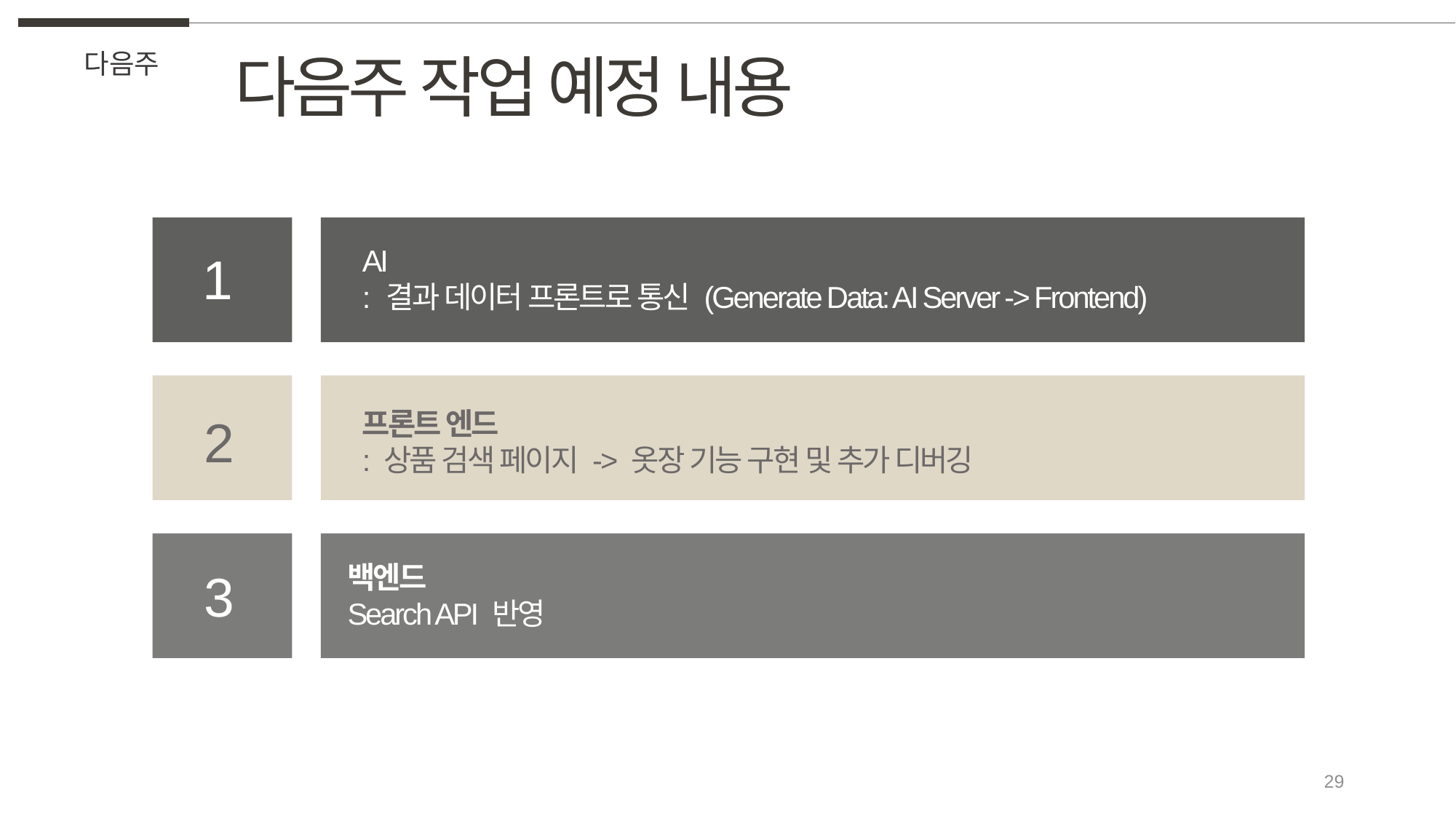

다음주 작업 예정 내용
다음주

AI
: 결과 데이터 프론트로 통신 (Generate Data: AI Server -> Frontend)
1

프론트 엔드
: 상품 검색 페이지 -> 옷장 기능 구현 및 추가 디버깅
2

백엔드
Search API 반영
3
29